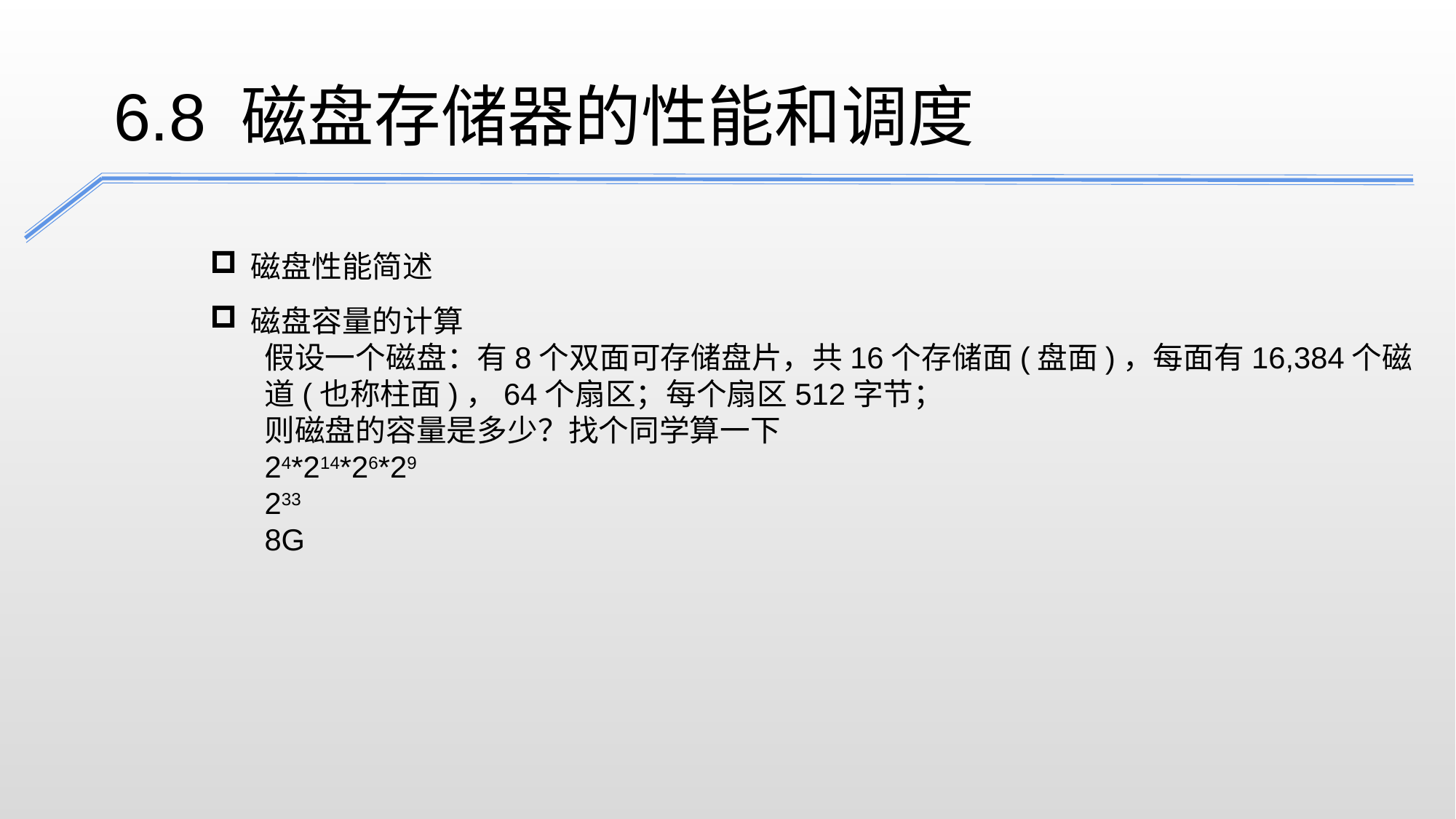

6.8 磁盘存储器的性能和调度
磁盘性能简述
磁盘容量的计算
假设一个磁盘：有8个双面可存储盘片，共16个存储面(盘面)，每面有16,384个磁道(也称柱面)，64个扇区；每个扇区512字节；
则磁盘的容量是多少？找个同学算一下
24*214*26*29
233
8G